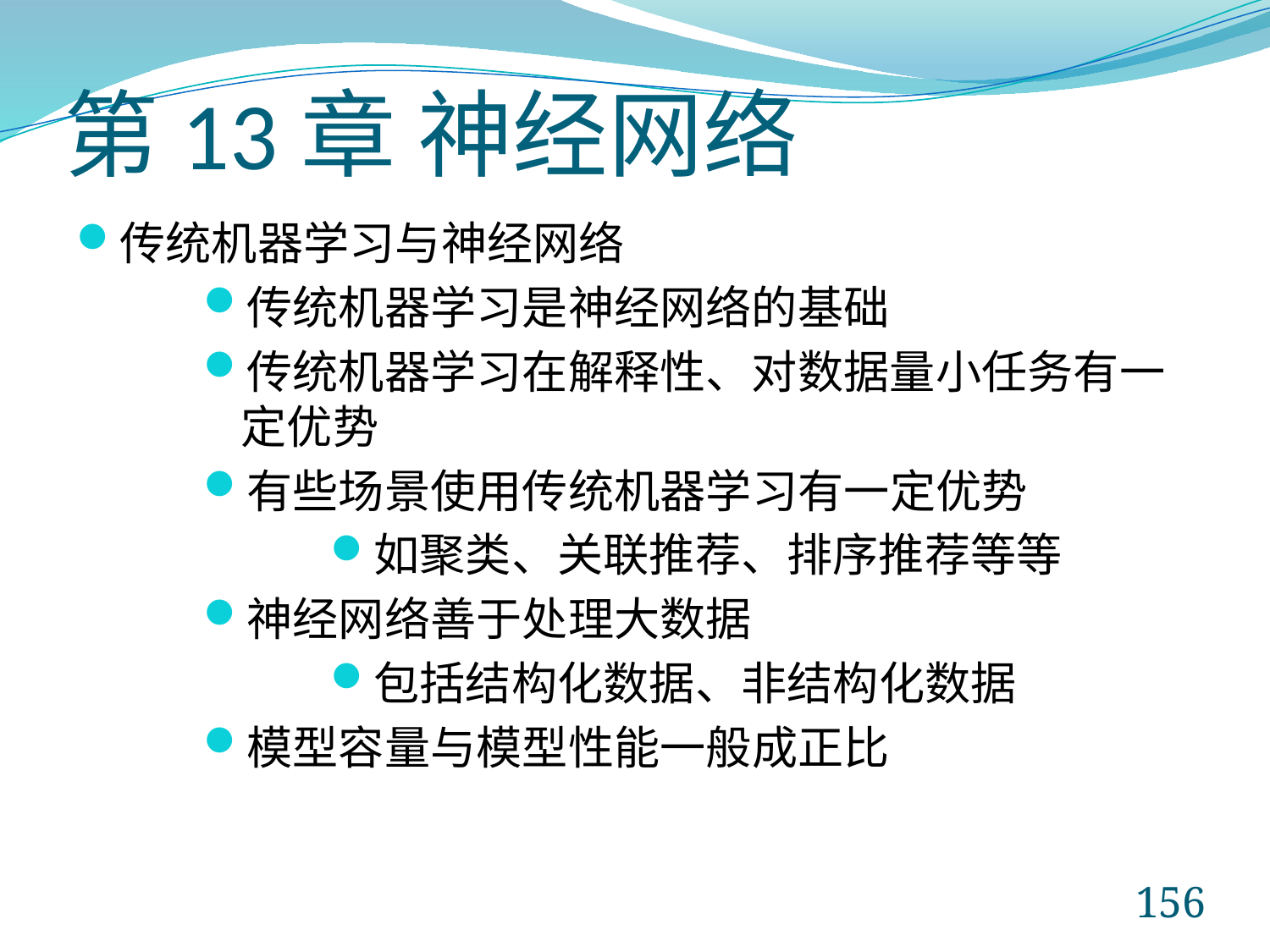

# 第13章 神经网络
传统机器学习与神经网络
传统机器学习是神经网络的基础
传统机器学习在解释性、对数据量小任务有一定优势
有些场景使用传统机器学习有一定优势
如聚类、关联推荐、排序推荐等等
神经网络善于处理大数据
包括结构化数据、非结构化数据
模型容量与模型性能一般成正比

156